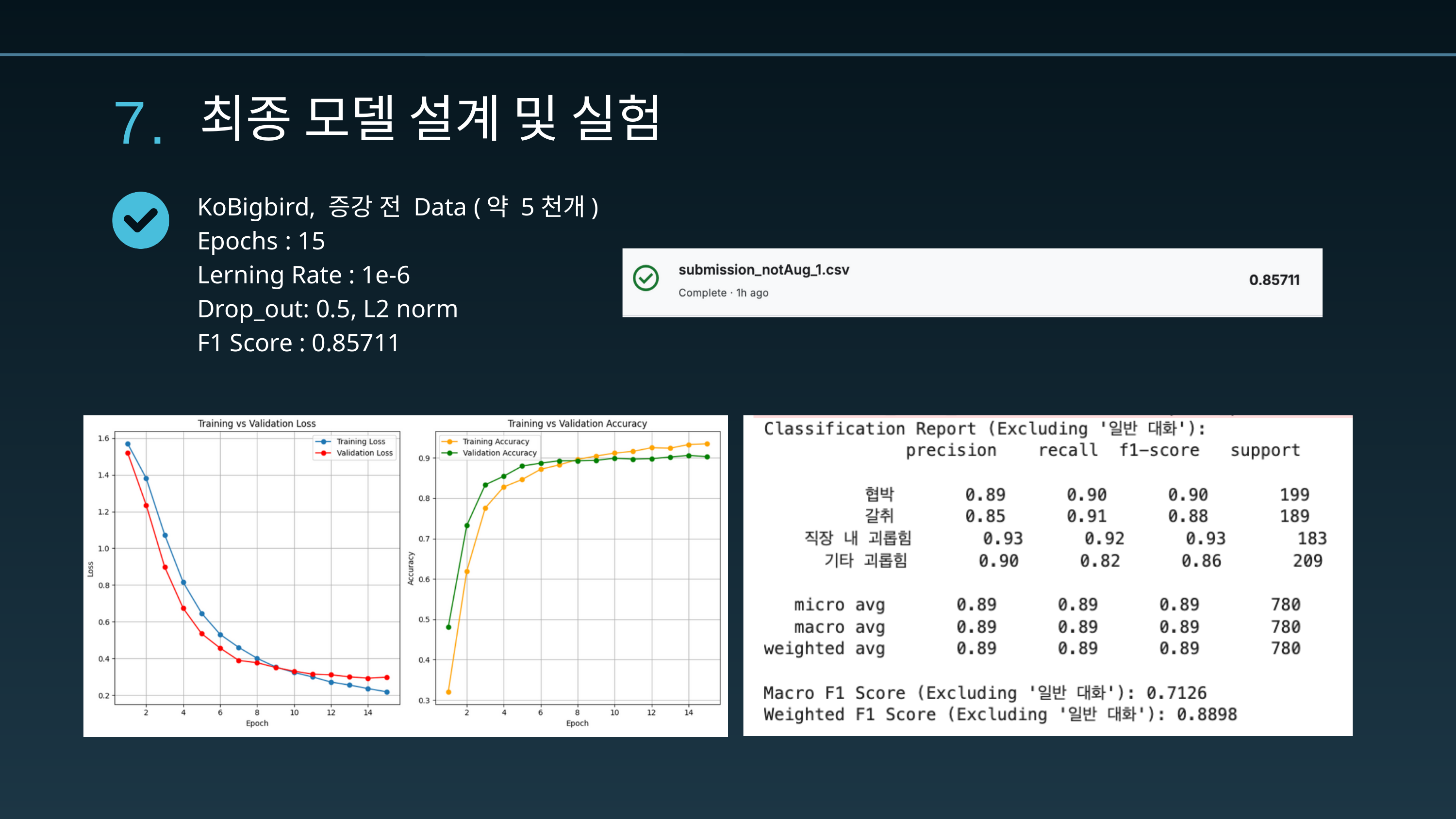

7.
최종 모델 설계 및 실험
KoBigbird, 증강 전 Data (약 5천개)
Epochs : 15
Lerning Rate : 1e-6
Drop_out: 0.5, L2 norm
F1 Score : 0.85711